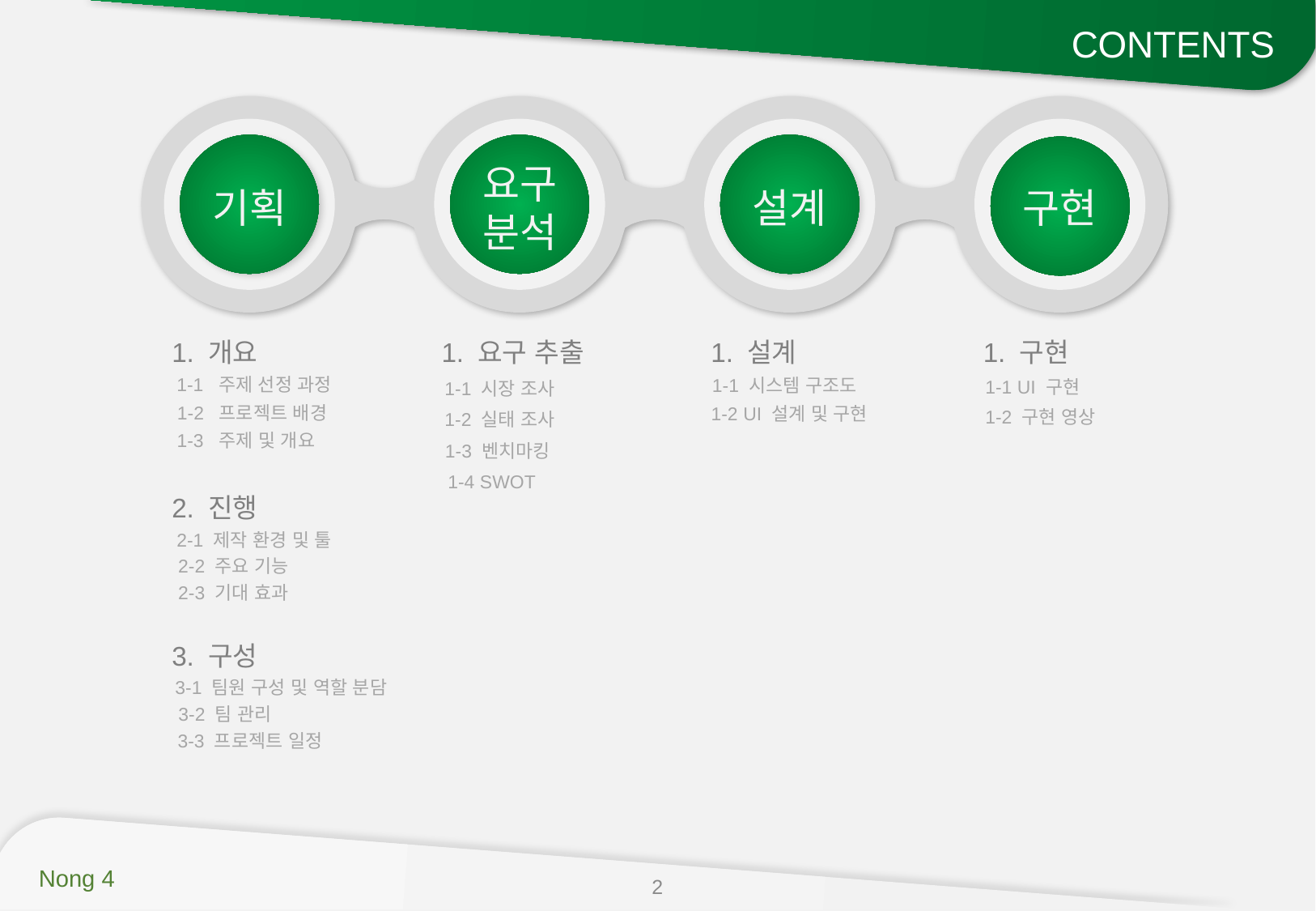

CONTENTS

요구
분석
기획
설계
구현
1. 개요
1-1  주제 선정 과정
1-2  프로젝트 배경
1-3  주제 및 개요
1. 요구 추출
1-1 시장 조사
1-2 실태 조사
1-3 벤치마킹
1-4 SWOT
1. 설계
1-1 시스템 구조도
1-2 UI 설계 및 구현
1. 구현
1-1 UI 구현
1-2 구현 영상
2. 진행
2-1 제작 환경 및 툴
2-2 주요 기능
2-3 기대 효과
3. 구성
3-1 팀원 구성 및 역할 분담
3-2 팀 관리
3-3 프로젝트 일정
2